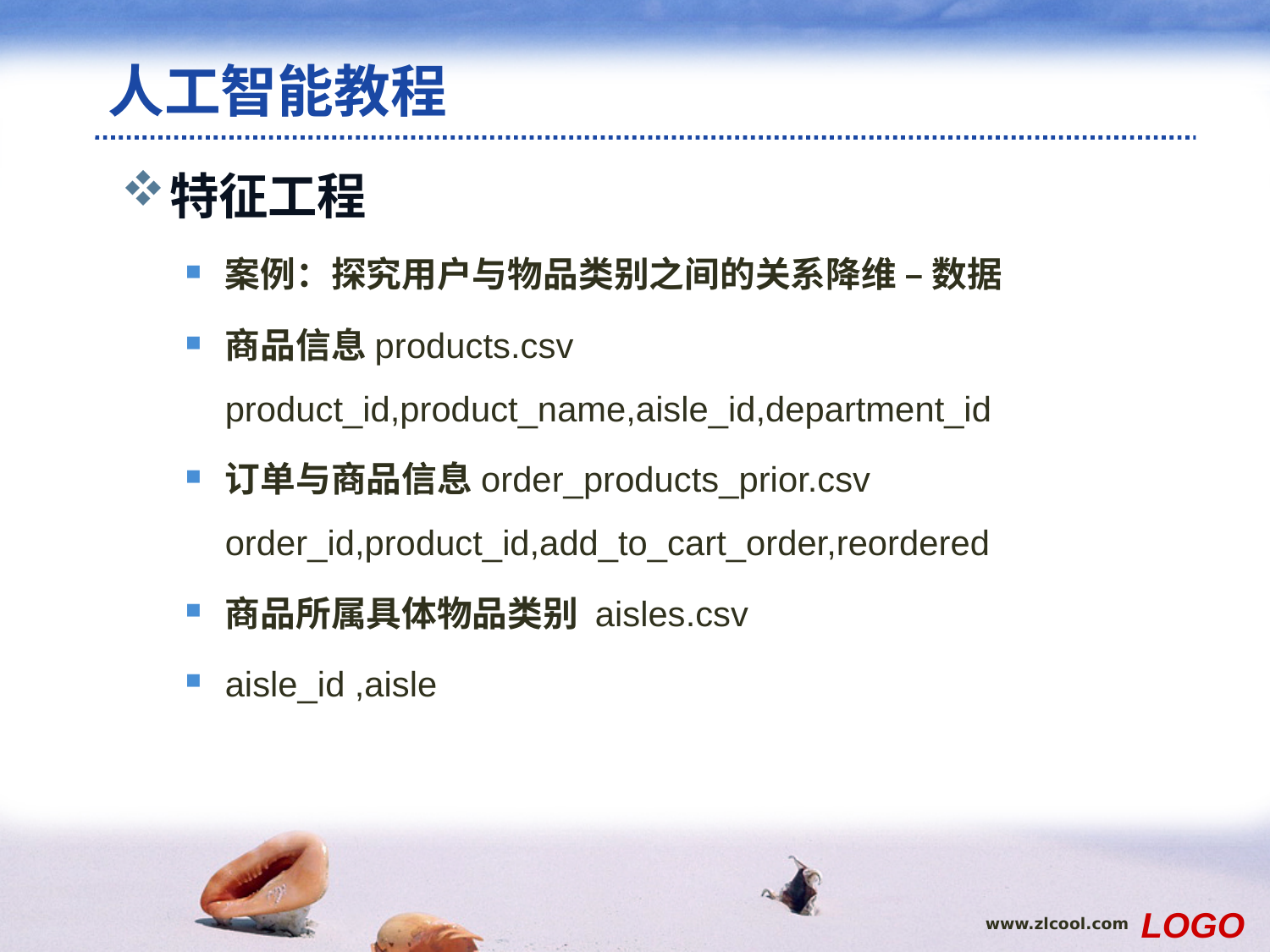

# 人工智能教程
特征工程
案例：探究用户与物品类别之间的关系降维 – 数据
商品信息products.csv product_id,product_name,aisle_id,department_id
订单与商品信息order_products_prior.csv order_id,product_id,add_to_cart_order,reordered
商品所属具体物品类别 aisles.csv
aisle_id ,aisle

LOGO
www.zlcool.com